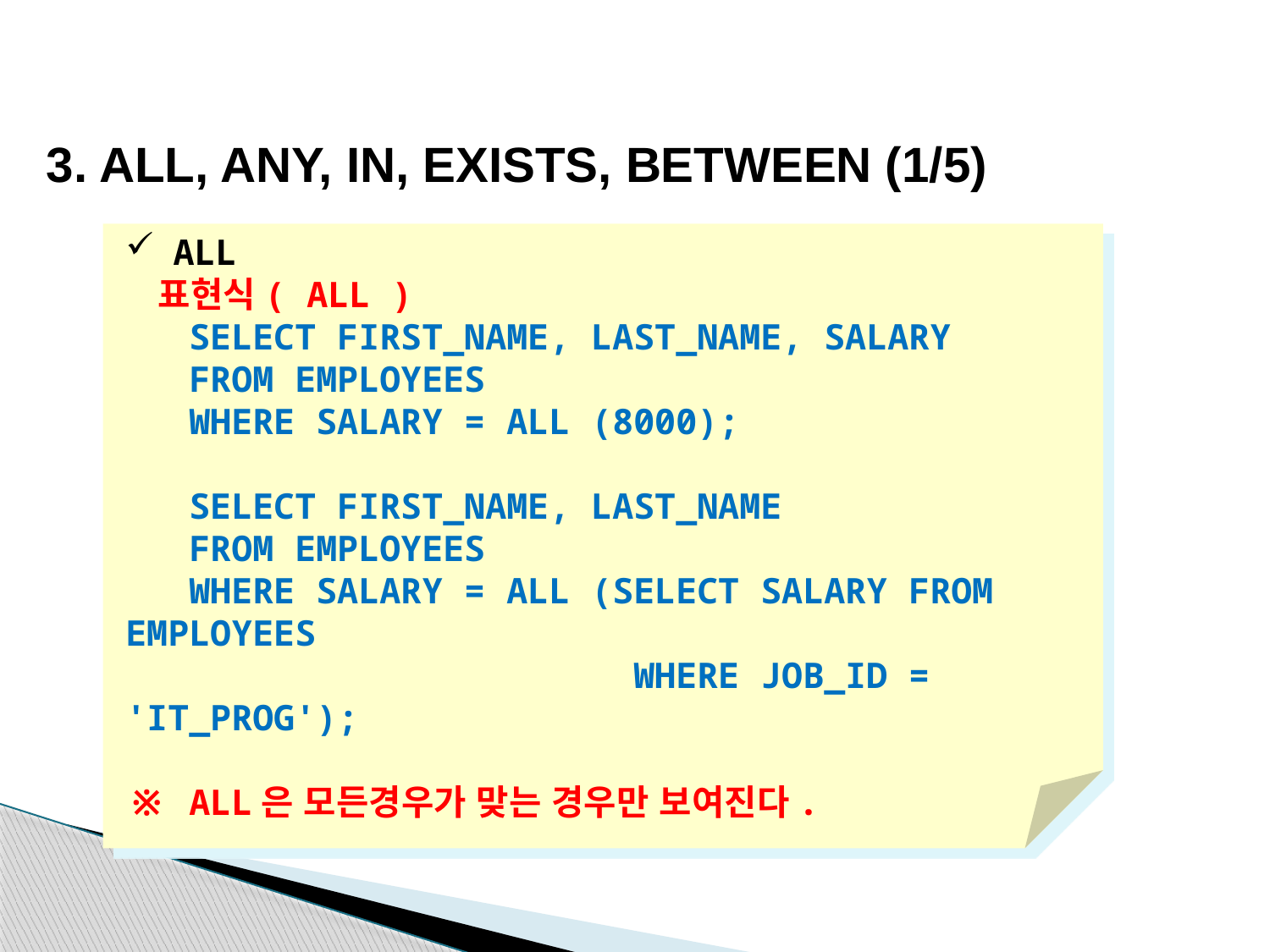

3. ALL, ANY, IN, EXISTS, BETWEEN (1/5)
ALL
   표현식( ALL )
   SELECT FIRST_NAME, LAST_NAME, SALARY
   FROM EMPLOYEES
   WHERE SALARY = ALL (8000);

   SELECT FIRST_NAME, LAST_NAME
   FROM EMPLOYEES
   WHERE SALARY = ALL (SELECT SALARY FROM EMPLOYEES
                        WHERE JOB_ID = 'IT_PROG');

※ ALL은 모든경우가 맞는 경우만 보여진다.